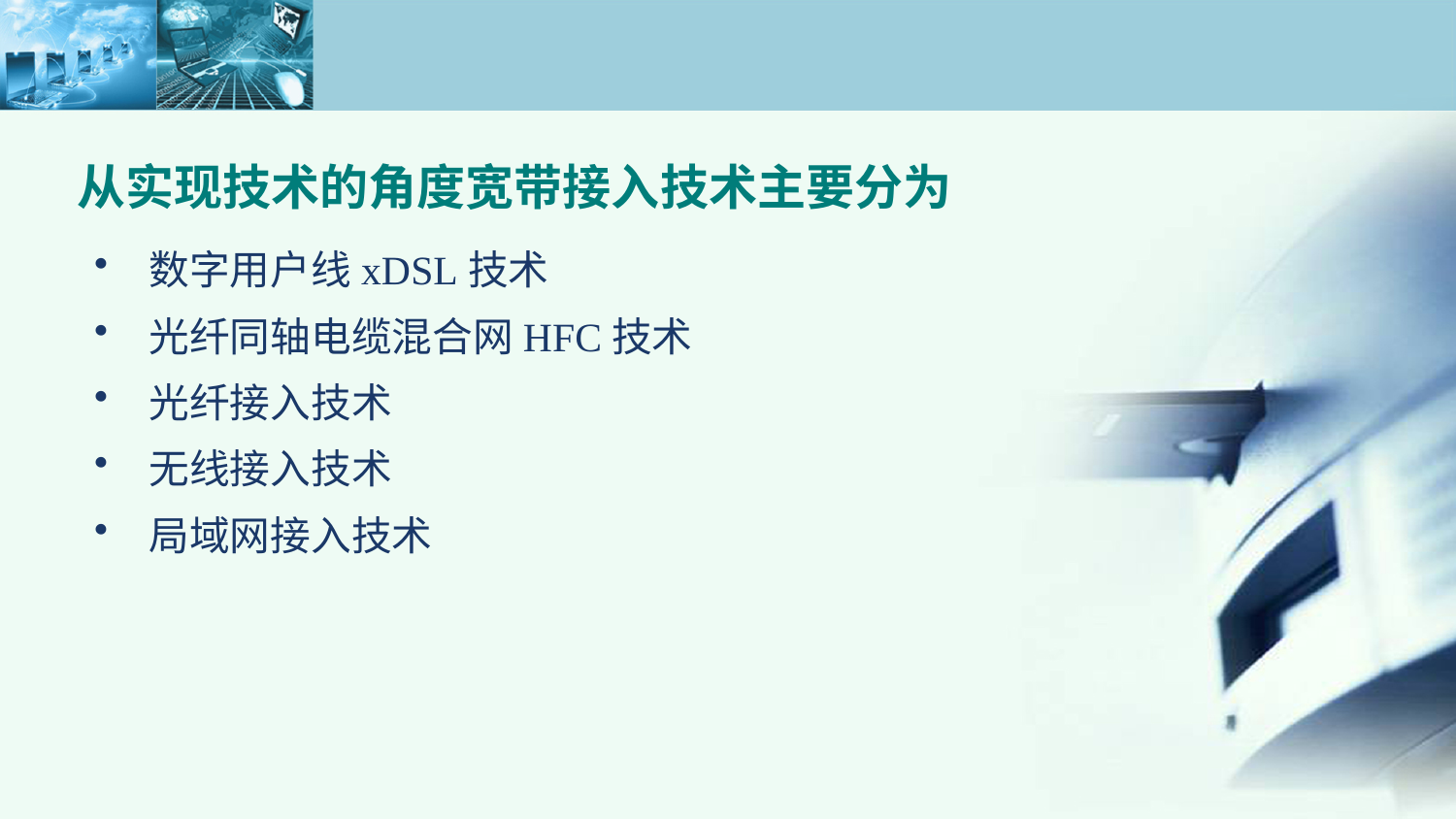

从实现技术的角度宽带接入技术主要分为
数字用户线xDSL技术
光纤同轴电缆混合网HFC技术
光纤接入技术
无线接入技术
局域网接入技术